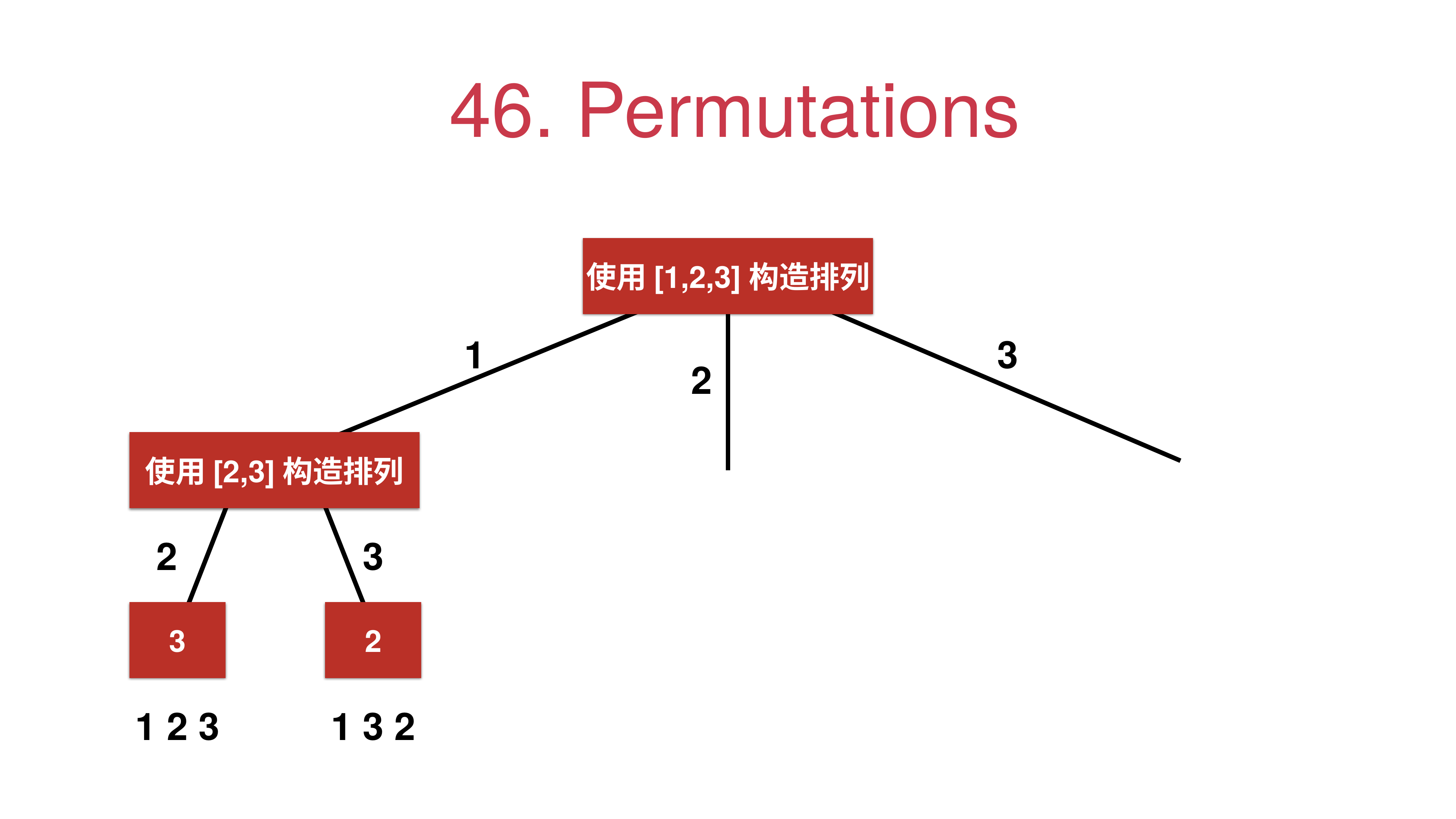

# 46. Permutations
使用[1,2,3]构造排列

1
3
2
使用[2,3]构造排列

2
3
3
2
1 2 3
1 3 2